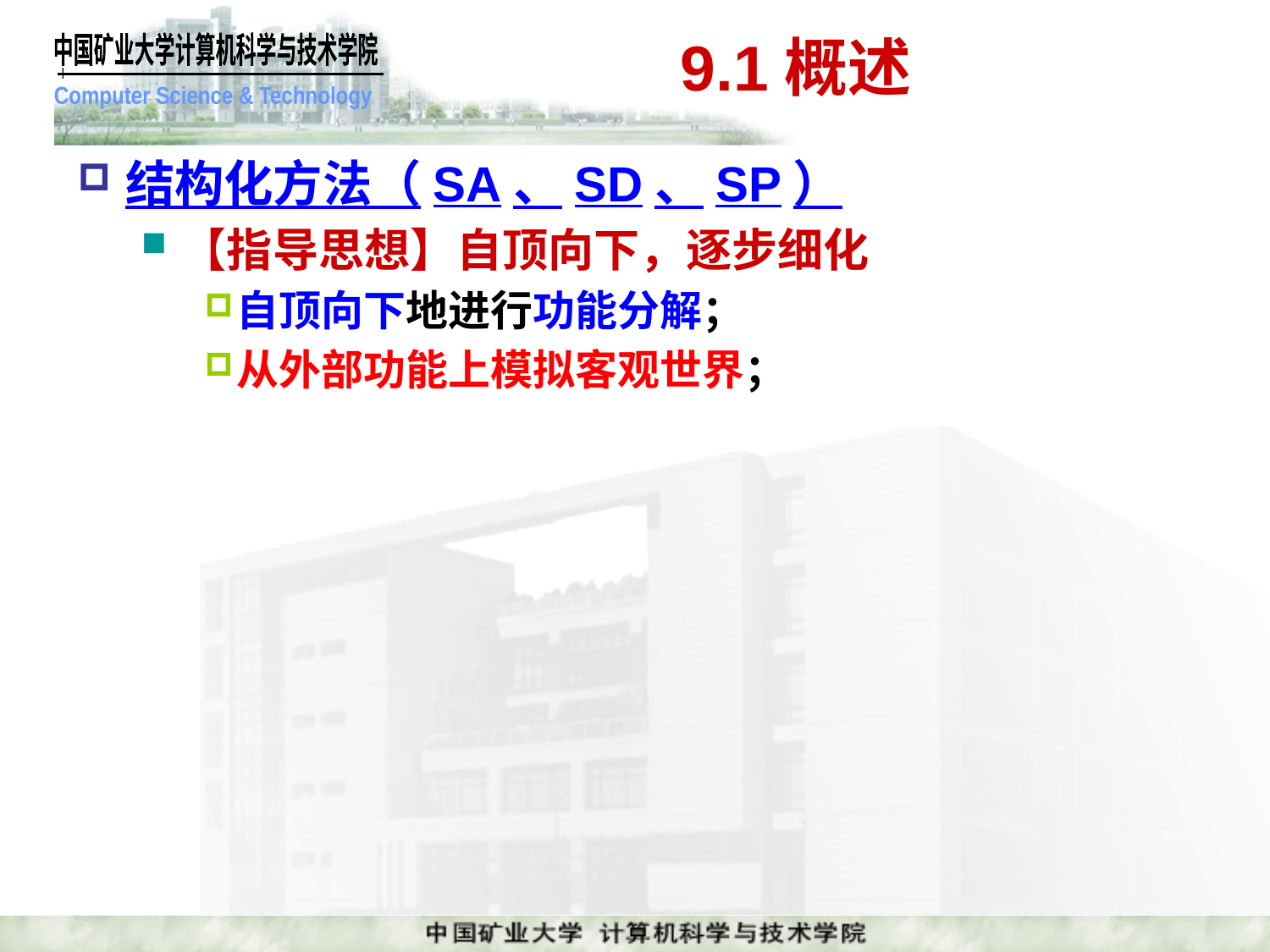

# 9.1概述
结构化方法（SA、SD、SP）
【指导思想】自顶向下，逐步细化
自顶向下地进行功能分解；
从外部功能上模拟客观世界；
6